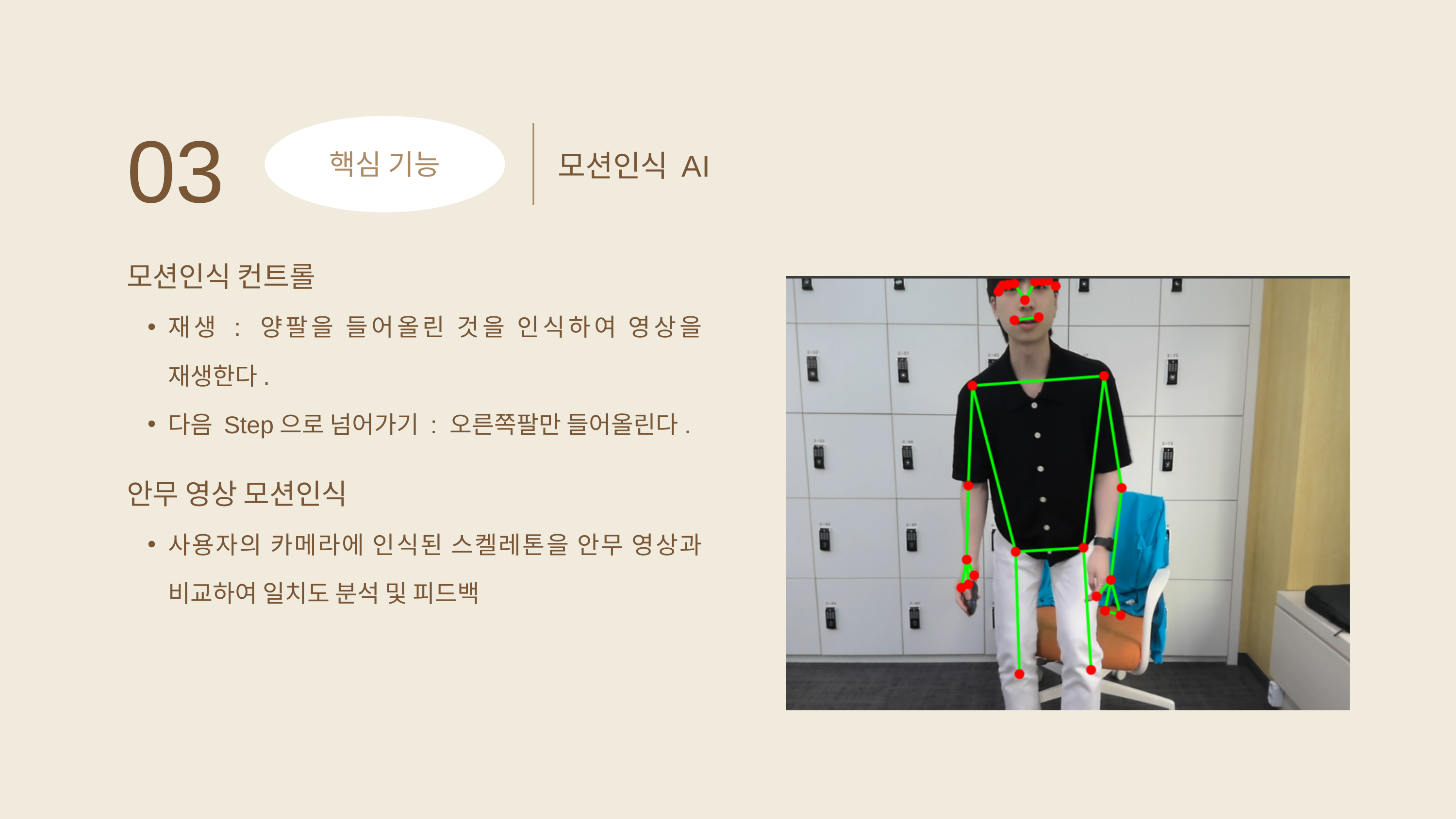

03

핵심 기능
모션인식 AI
모션인식 컨트롤
재생 : 양팔을 들어올린 것을 인식하여 영상을 재생한다.
다음 Step으로 넘어가기 : 오른쪽팔만 들어올린다.

안무 영상 모션인식
사용자의 카메라에 인식된 스켈레톤을 안무 영상과 비교하여 일치도 분석 및 피드백